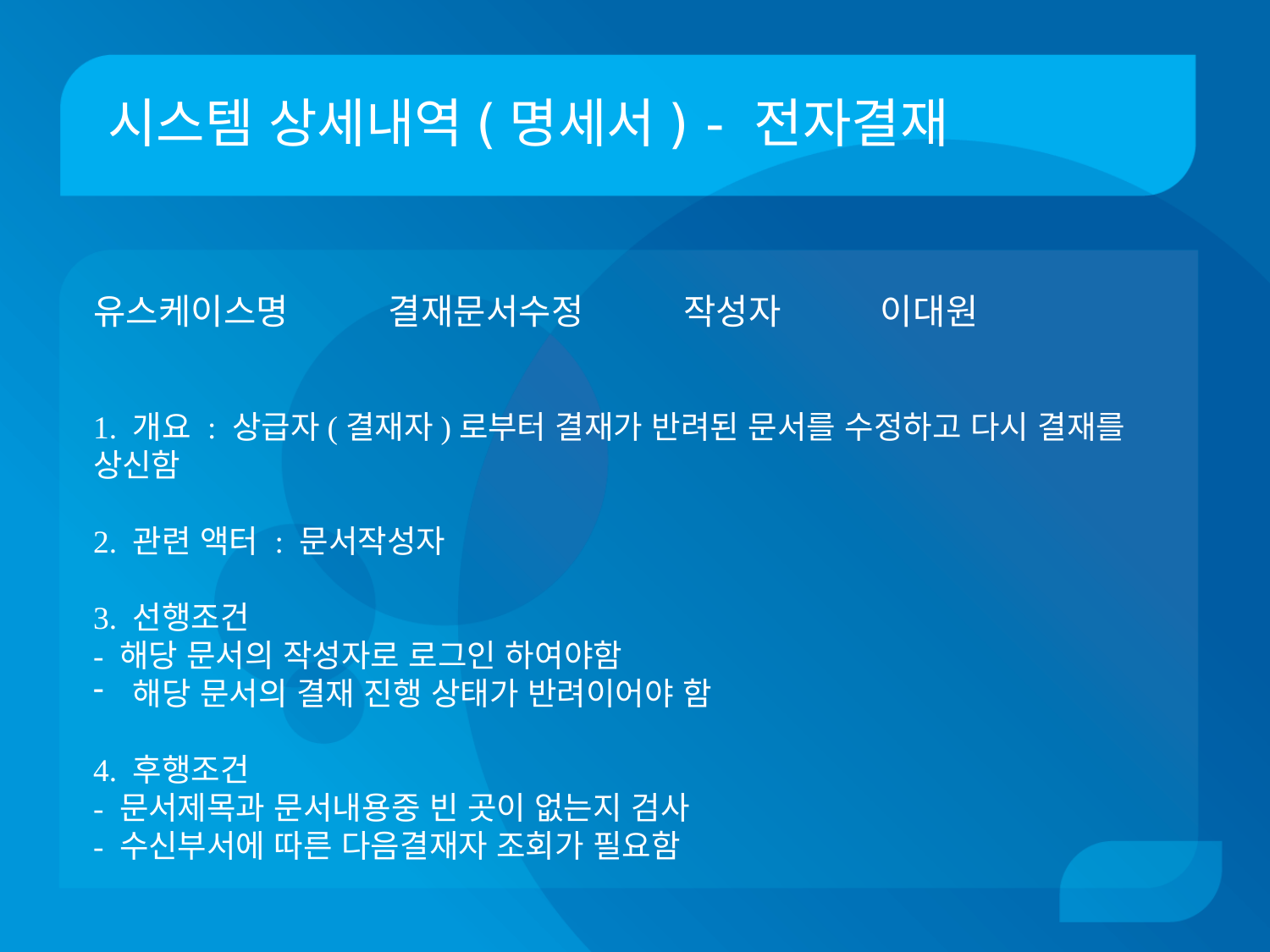

# 시스템 상세내역(명세서) - 전자결재
유스케이스명          결재문서수정          작성자          이대원
1. 개요 : 상급자(결재자)로부터 결재가 반려된 문서를 수정하고 다시 결재를 상신함

2. 관련 액터 : 문서작성자

3. 선행조건
- 해당 문서의 작성자로 로그인 하여야함
해당 문서의 결재 진행 상태가 반려이어야 함

4. 후행조건
- 문서제목과 문서내용중 빈 곳이 없는지 검사
- 수신부서에 따른 다음결재자 조회가 필요함